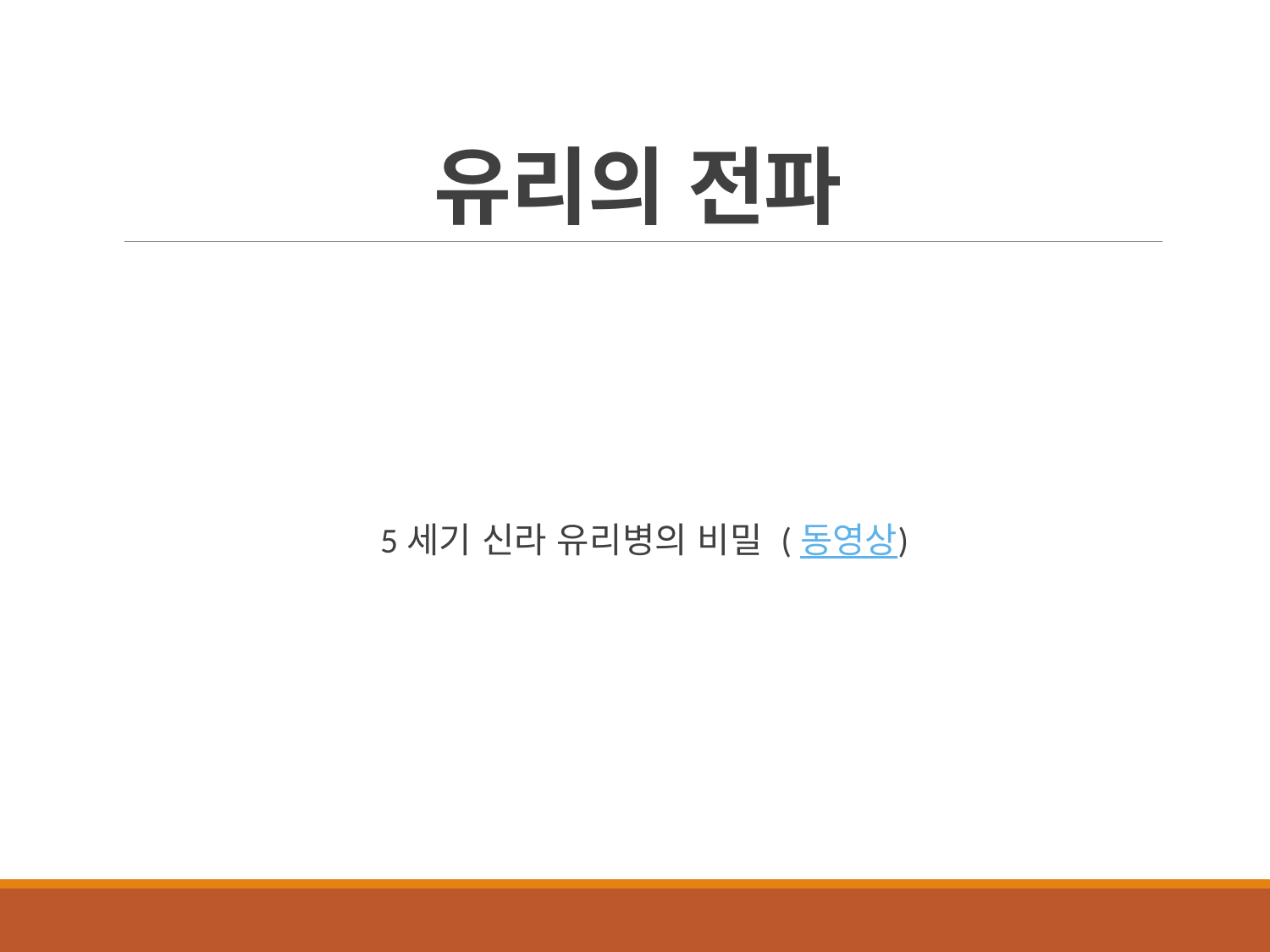

# 유리의 전파

5세기 신라 유리병의 비밀 (동영상)